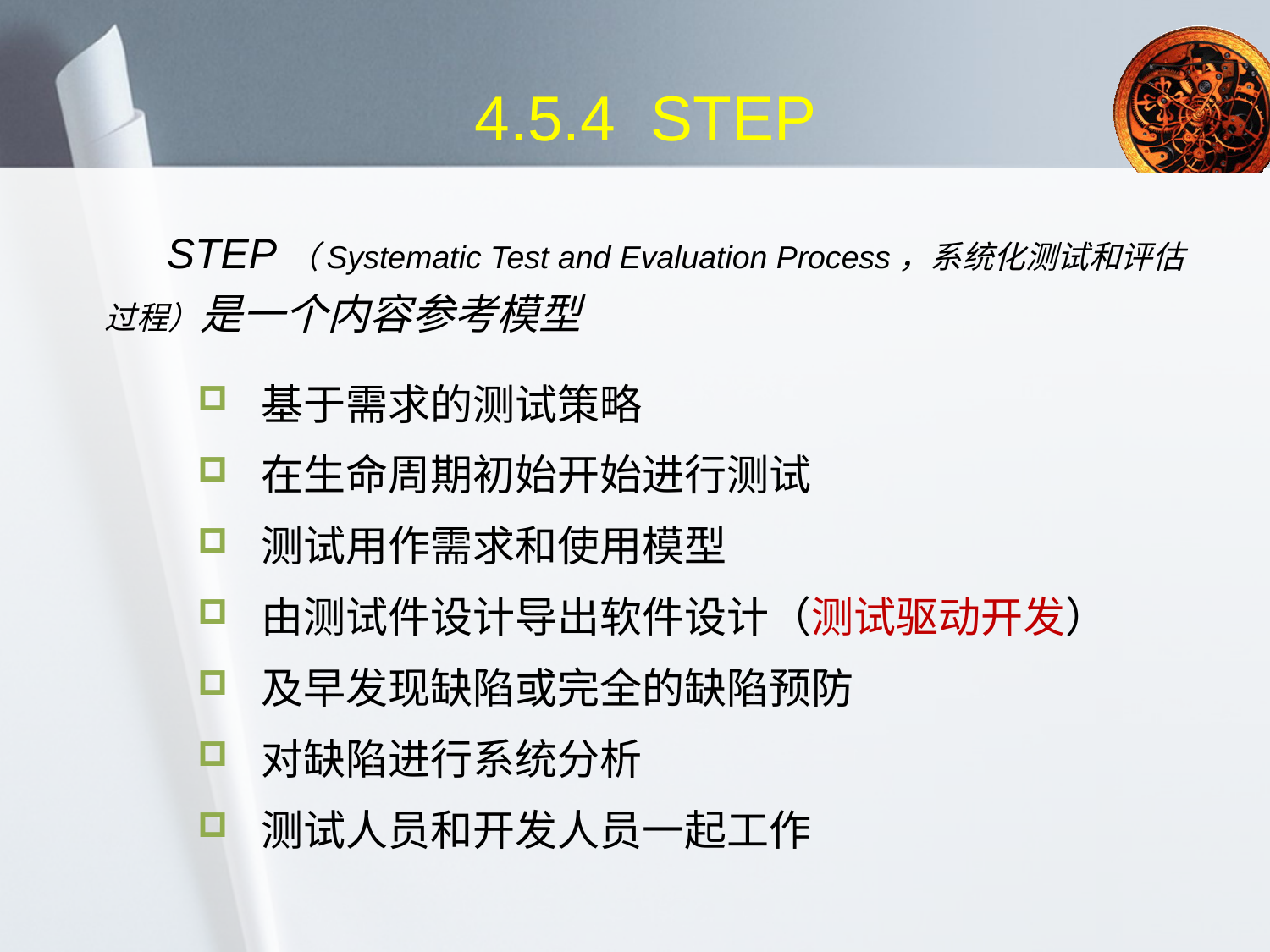

# 4.5.4  STEP
STEP（Systematic Test and Evaluation Process，系统化测试和评估过程）是一个内容参考模型

基于需求的测试策略
在生命周期初始开始进行测试
测试用作需求和使用模型
由测试件设计导出软件设计（测试驱动开发）
及早发现缺陷或完全的缺陷预防
对缺陷进行系统分析
测试人员和开发人员一起工作